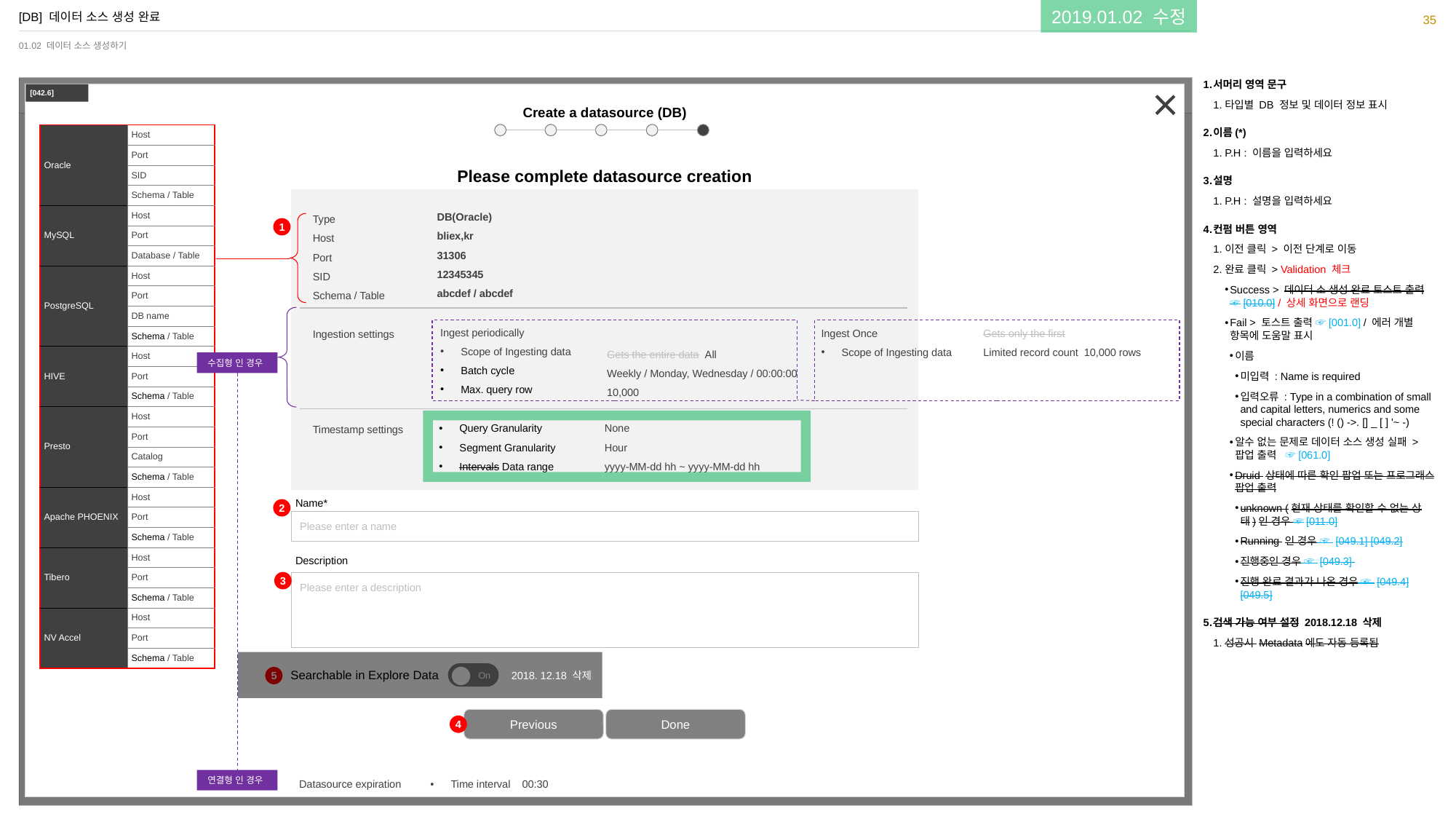

2019.01.02 수정
35
# [DB] 데이터 소스 생성 완료
01.02 데이터 소스 생성하기
서머리 영역 문구
타입별 DB 정보 및 데이터 정보 표시
이름(*)
P.H : 이름을 입력하세요
설명
P.H : 설명을 입력하세요
컨펌 버튼 영역
이전 클릭 > 이전 단계로 이동
완료 클릭 > Validation 체크
Success > 데이터 소 생성 완료 토스트 출력 ☞[010.0] / 상세 화면으로 랜딩
Fail > 토스트 출력 ☞[001.0] / 에러 개별 항목에 도움말 표시
이름
미입력 : Name is required
입력오류 : Type in a combination of small and capital letters, numerics and some special characters (! () ->. [] _ [ ] '~ -)
알수 없는 문제로 데이터 소스 생성 실패 > 팝업 출력   ☞[061.0]
Druid 상태에 따른 확인 팝업 또는 프로그래스 팝업 출력
unknown (현재 상태를 확인할 수 없는 상태)인 경우 ☞[011.0]
Running 인 경우 ☞ [049.1] [049.2]
진행중인 경우 ☞ [049.3]
진행 완료 결과가 나온 경우 ☞ [049.4] [049.5]
검색 가능 여부 설정 2018.12.18 삭제
성공시 Metadata에도 자동 등록됨
[042.6]
Create a datasource (DB)

| Oracle | Host |
| --- | --- |
|  | Port |
|  | SID |
|  | Schema / Table |
| MySQL | Host |
|  | Port |
|  | Database / Table |
| PostgreSQL | Host |
|  | Port |
|  | DB name |
|  | Schema / Table |
| HIVE | Host |
|  | Port |
|  | Schema / Table |
| Presto | Host |
|  | Port |
|  | Catalog |
|  | Schema / Table |
| Apache PHOENIX | Host |
|  | Port |
|  | Schema / Table |
| Tibero | Host |
|  | Port |
|  | Schema / Table |
| NV Accel | Host |
|  | Port |
|  | Schema / Table |
Please complete datasource creation
Type
Host
Port
SID
Schema / Table

Ingestion settings

Timestamp settings

DB(Oracle)
bliex,kr
31306
12345345
abcdef / abcdef

1
Ingest Once
Scope of Ingesting data
Gets only the first
Limited record count  10,000 rows

Ingest periodically
Scope of Ingesting data
Batch cycle
Max. query row

Gets the entire data  All
Weekly / Monday, Wednesday / 00:00:00
10,000
수집형 인 경우

Query Granularity
Segment Granularity
Intervals Data range
None
Hour
yyyy-MM-dd hh ~ yyyy-MM-dd hh

Name*

Description
Please enter a name
Please enter a description
2
3
2018. 12.18 삭제
On

5
Searchable in Explore Data
Previous
Done
4
연결형 인 경우
Datasource expiration
Time interval    00:30